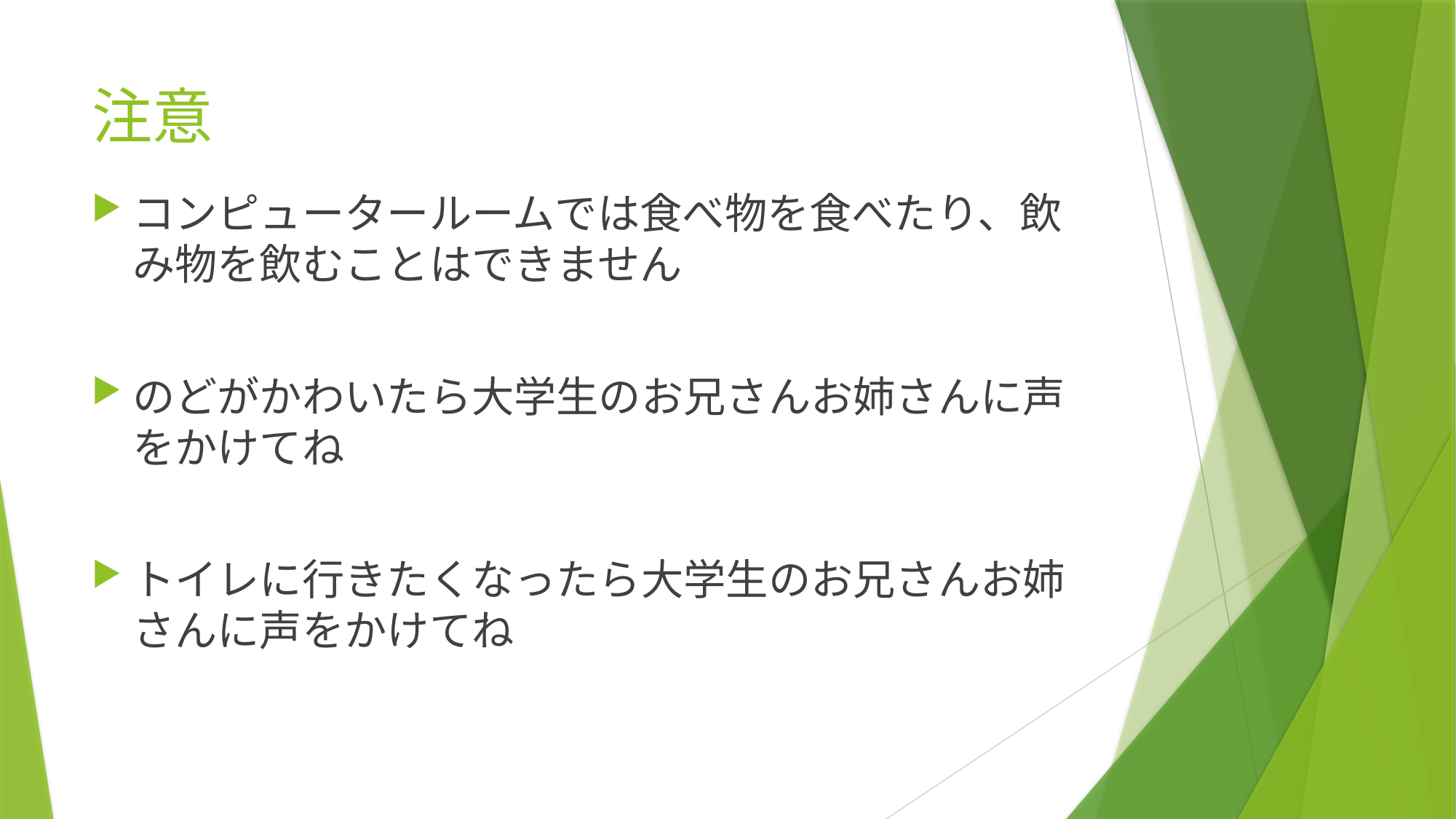

# 注意
コンピュータールームでは食べ物を食べたり、飲み物を飲むことはできません

のどがかわいたら大学生のお兄さんお姉さんに声をかけてね

トイレに行きたくなったら大学生のお兄さんお姉さんに声をかけてね